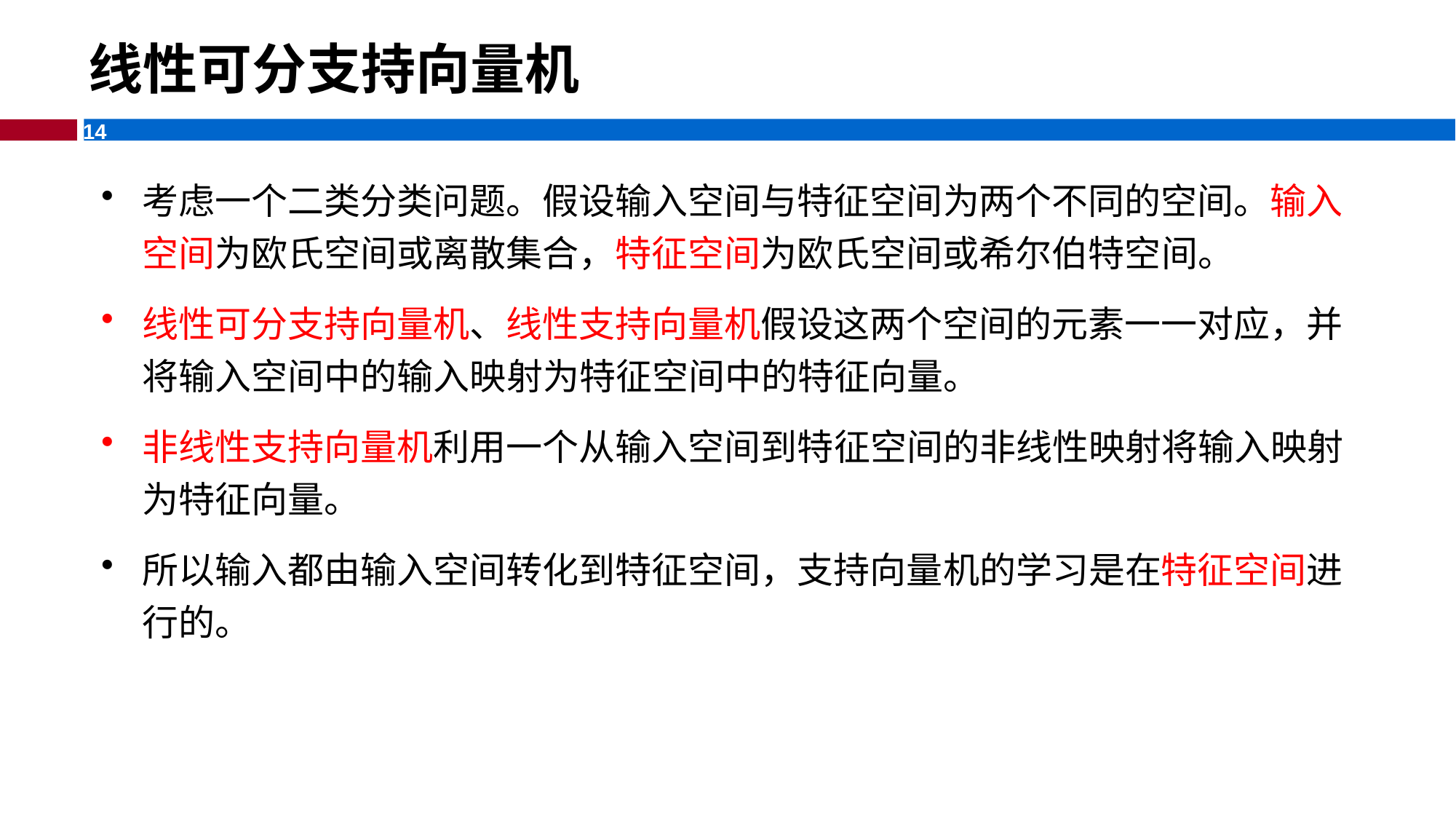

# 线性可分支持向量机
考虑一个二类分类问题。假设输入空间与特征空间为两个不同的空间。输入空间为欧氏空间或离散集合，特征空间为欧氏空间或希尔伯特空间。
线性可分支持向量机、线性支持向量机假设这两个空间的元素一一对应，并将输入空间中的输入映射为特征空间中的特征向量。
非线性支持向量机利用一个从输入空间到特征空间的非线性映射将输入映射为特征向量。
所以输入都由输入空间转化到特征空间，支持向量机的学习是在特征空间进行的。